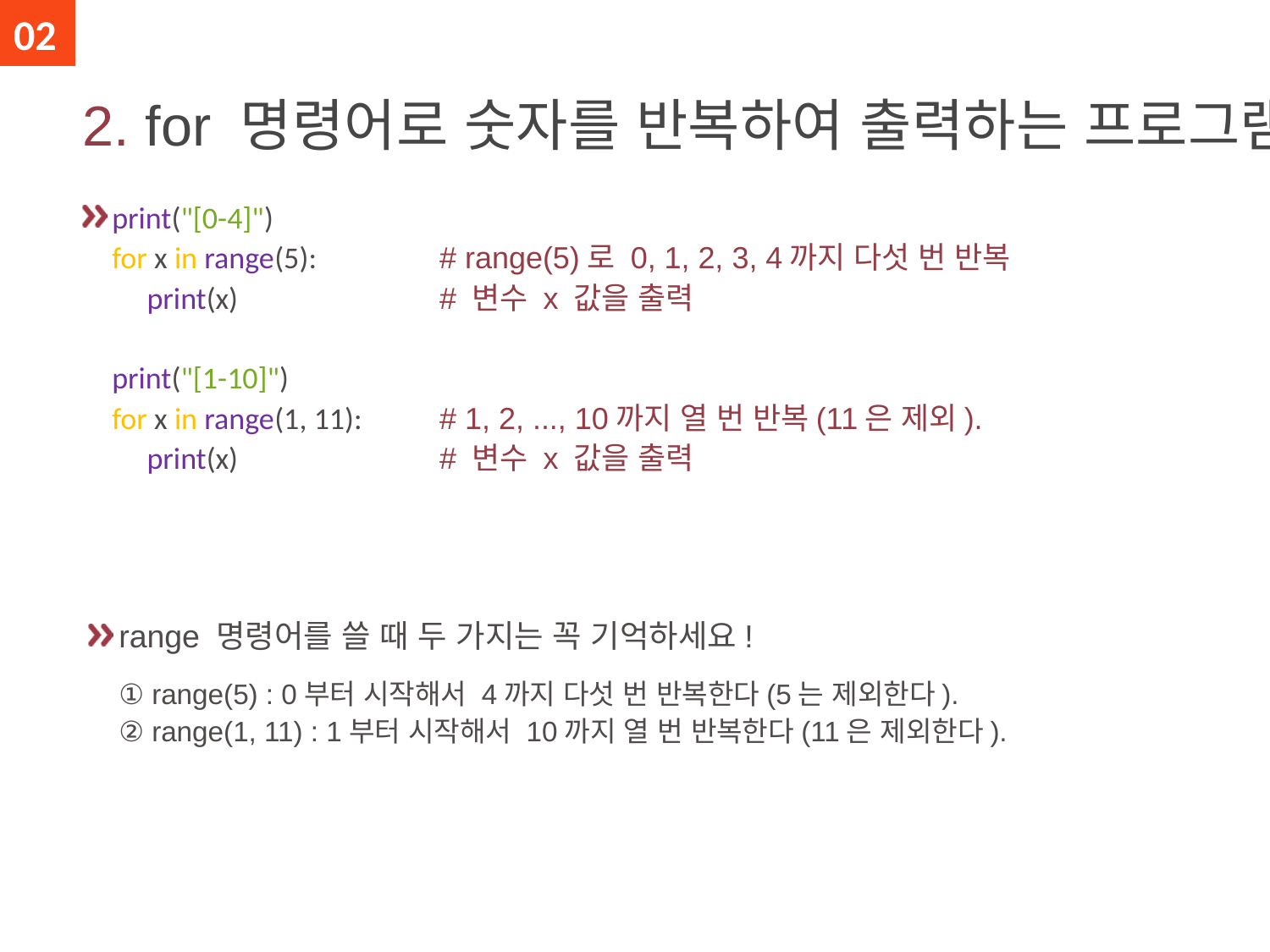

02
# 2. for 명령어로 숫자를 반복하여 출력하는 프로그램
# range(5)로 0, 1, 2, 3, 4까지 다섯 번 반복
# 변수 x 값을 출력
# 1, 2, ..., 10까지 열 번 반복(11은 제외).
# 변수 x 값을 출력
print("[0-4]")
for x in range(5):
     print(x)
print("[1-10]")
for x in range(1, 11):
     print(x)
range 명령어를 쓸 때 두 가지는 꼭 기억하세요!
① range(5) : 0부터 시작해서 4까지 다섯 번 반복한다(5는 제외한다).
② range(1, 11) : 1부터 시작해서 10까지 열 번 반복한다(11은 제외한다).